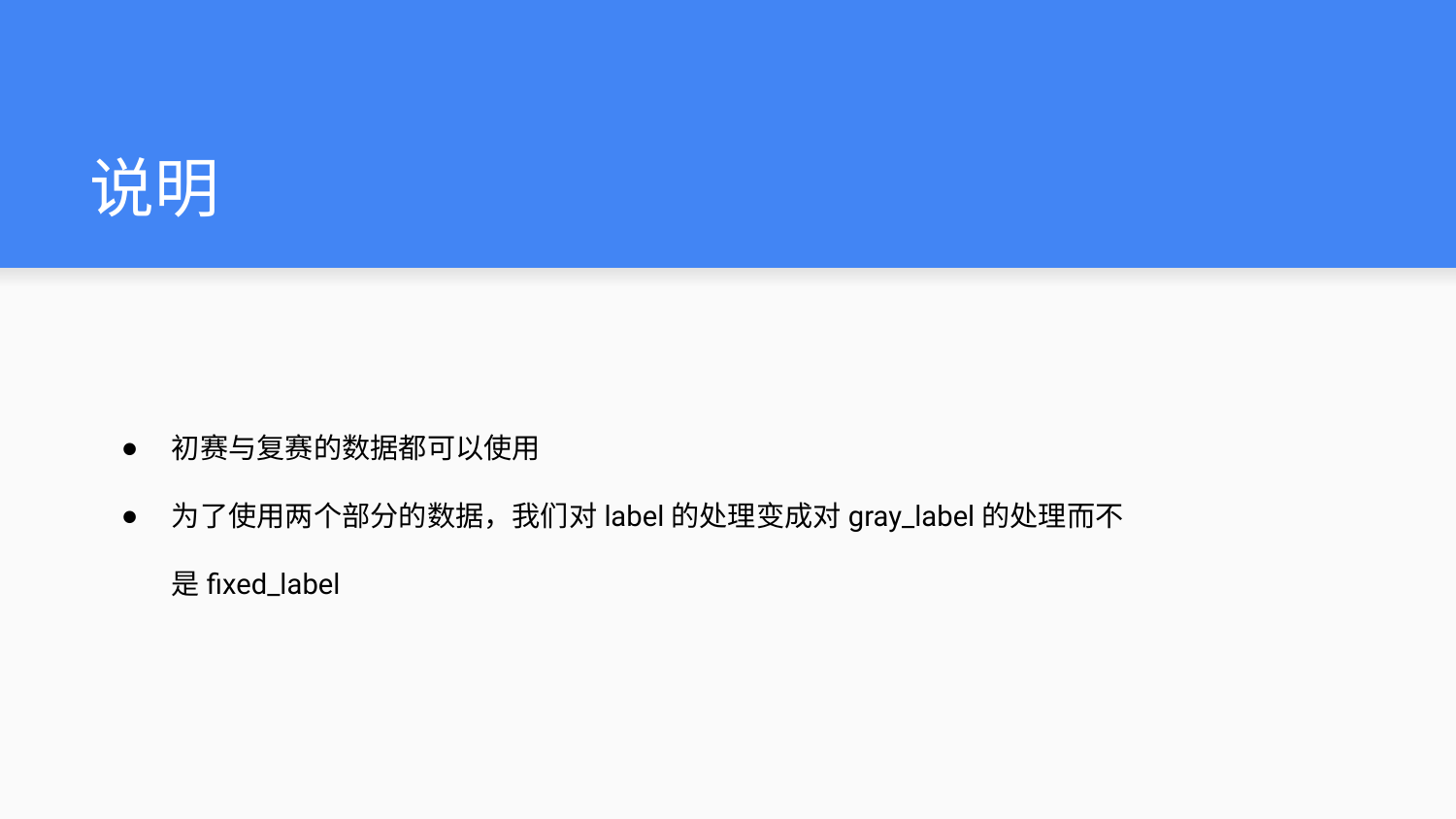

# 说明
初赛与复赛的数据都可以使用
为了使用两个部分的数据，我们对label的处理变成对gray_label的处理而不是fixed_label